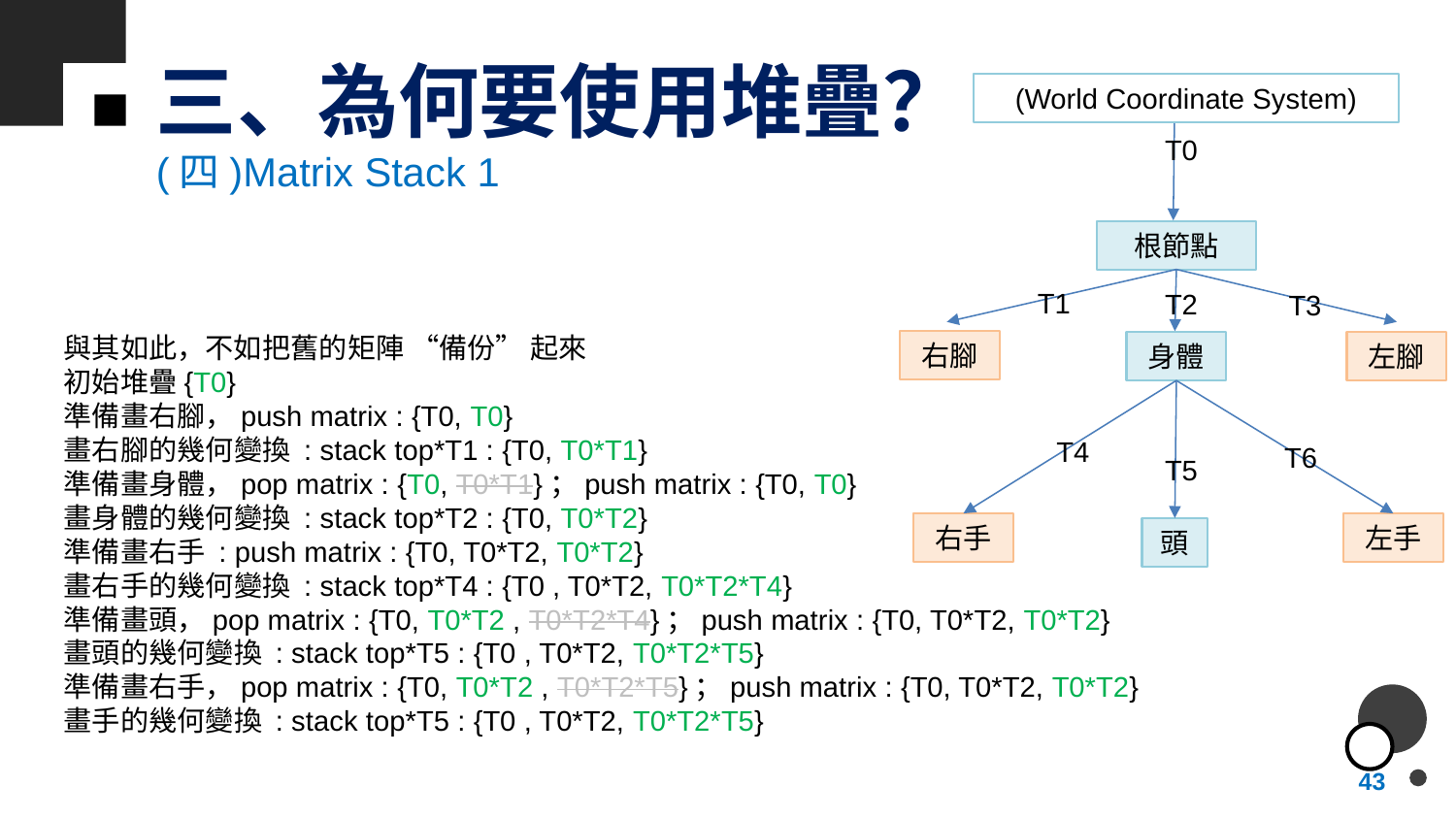

# 三、為何要使用堆疊？
(World Coordinate System)
T0
根節點
T1
T2
T3
右腳
身體
左腳
T4
T6
T5
右手
左手
頭
(四)Matrix Stack 1
與其如此，不如把舊的矩陣 “備份” 起來
初始堆疊{T0}
準備畫右腳，push matrix : {T0, T0}
畫右腳的幾何變換 : stack top*T1 : {T0, T0*T1}
準備畫身體，pop matrix : {T0, T0*T1}；push matrix : {T0, T0}
畫身體的幾何變換 : stack top*T2 : {T0, T0*T2}
準備畫右手 : push matrix : {T0, T0*T2, T0*T2}
畫右手的幾何變換 : stack top*T4 : {T0 , T0*T2, T0*T2*T4}
準備畫頭，pop matrix : {T0, T0*T2 , T0*T2*T4}；push matrix : {T0, T0*T2, T0*T2}
畫頭的幾何變換 : stack top*T5 : {T0 , T0*T2, T0*T2*T5}
準備畫右手，pop matrix : {T0, T0*T2 , T0*T2*T5}；push matrix : {T0, T0*T2, T0*T2}
畫手的幾何變換 : stack top*T5 : {T0 , T0*T2, T0*T2*T5}

43